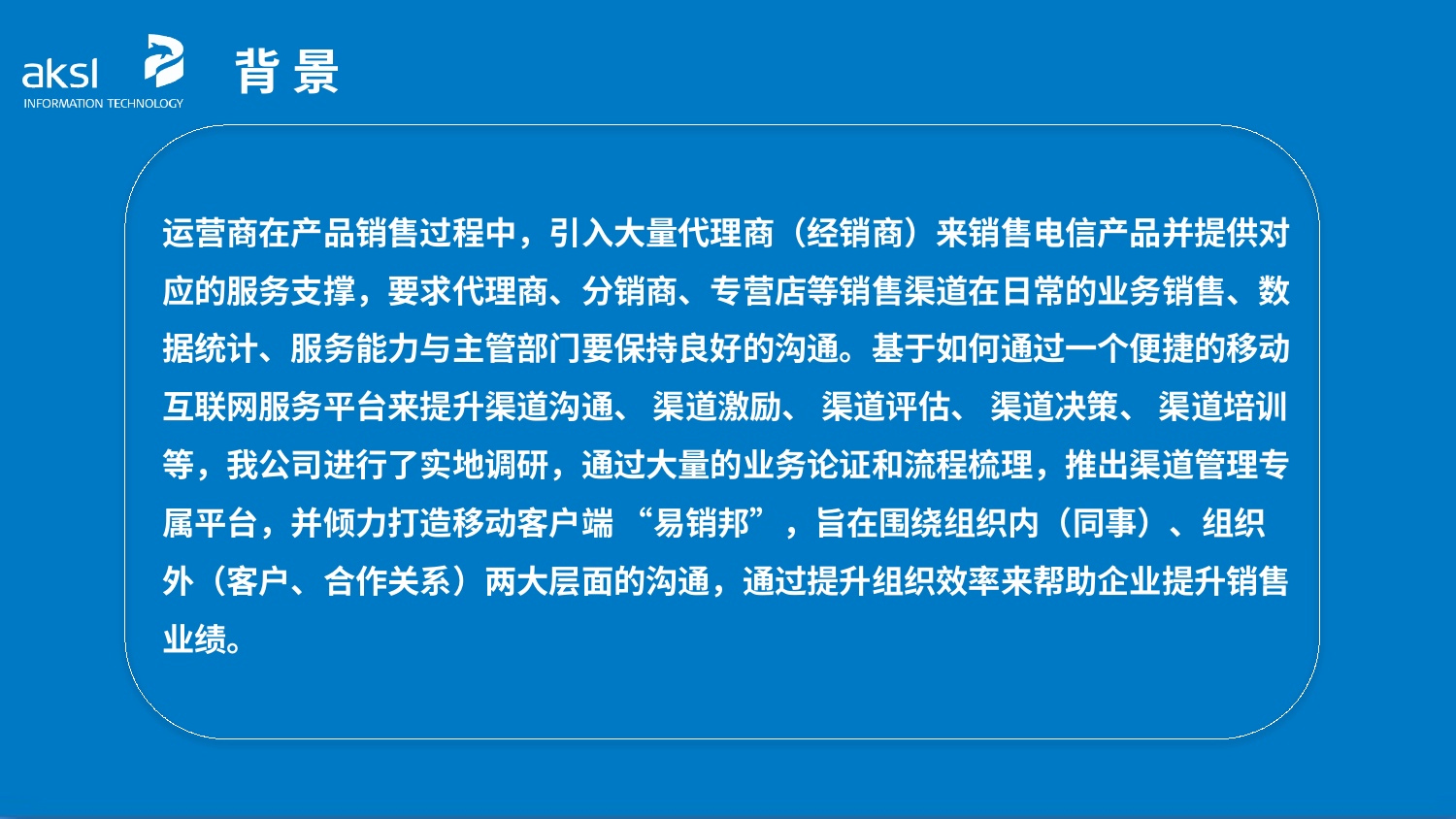

背 景

运营商在产品销售过程中，引入大量代理商（经销商）来销售电信产品并提供对应的服务支撑，要求代理商、分销商、专营店等销售渠道在日常的业务销售、数据统计、服务能力与主管部门要保持良好的沟通。基于如何通过一个便捷的移动互联网服务平台来提升渠道沟通、 渠道激励、 渠道评估、 渠道决策、 渠道培训等，我公司进行了实地调研，通过大量的业务论证和流程梳理，推出渠道管理专属平台，并倾力打造移动客户端 “易销邦”，旨在围绕组织内（同事）、组织外（客户、合作关系）两大层面的沟通，通过提升组织效率来帮助企业提升销售业绩。